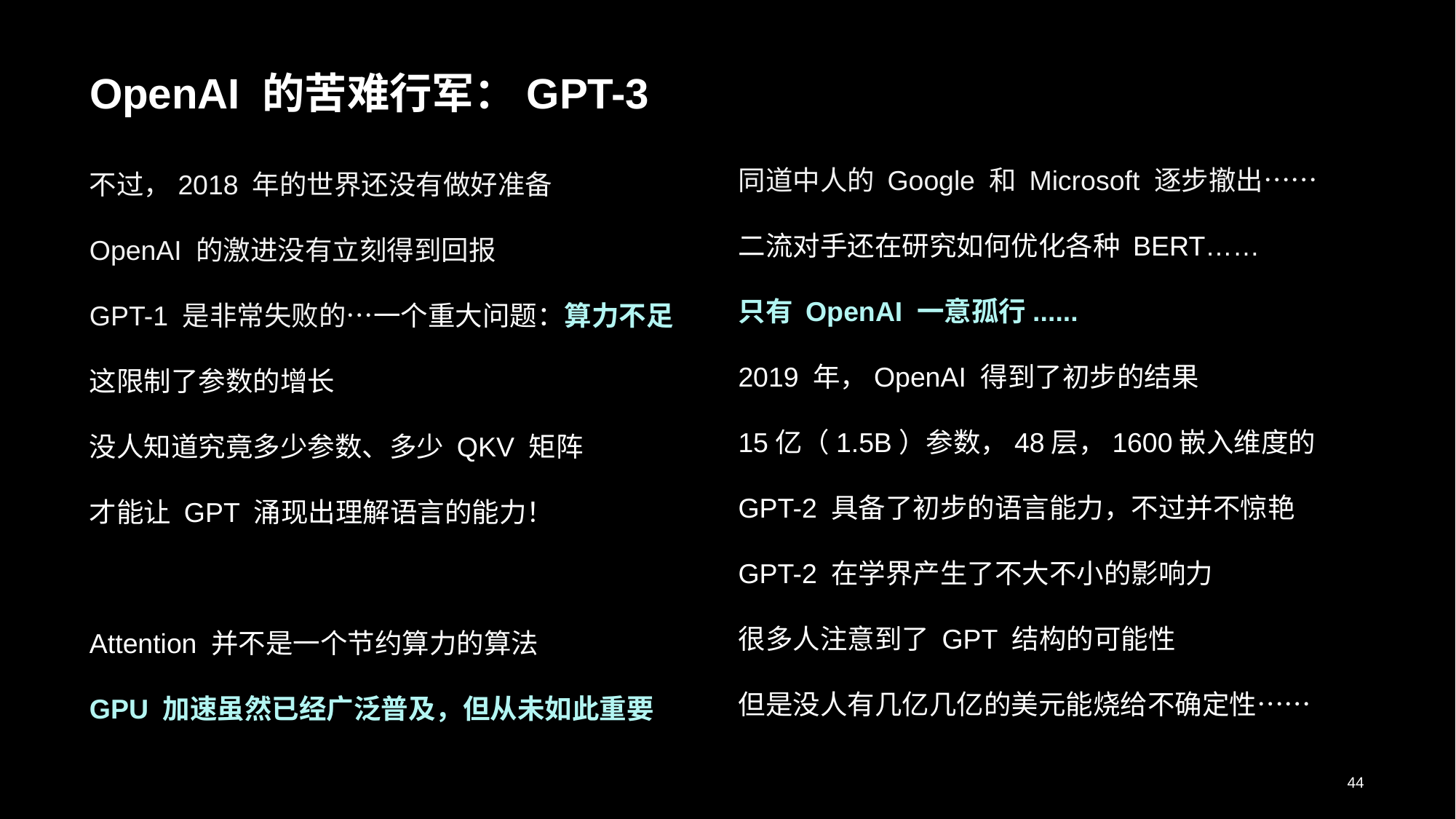

# OpenAI 的苦难行军：GPT-3
同道中人的 Google 和 Microsoft 逐步撤出……

二流对手还在研究如何优化各种 BERT……

只有 OpenAI 一意孤行......

2019 年，OpenAI 得到了初步的结果

15亿（1.5B）参数，48层，1600嵌入维度的

GPT-2 具备了初步的语言能力，不过并不惊艳

GPT-2 在学界产生了不大不小的影响力

很多人注意到了 GPT 结构的可能性

但是没人有几亿几亿的美元能烧给不确定性……
不过，2018 年的世界还没有做好准备

OpenAI 的激进没有立刻得到回报

GPT-1 是非常失败的…一个重大问题：算力不足

这限制了参数的增长

没人知道究竟多少参数、多少 QKV 矩阵

才能让 GPT 涌现出理解语言的能力！

Attention 并不是一个节约算力的算法

GPU 加速虽然已经广泛普及，但从未如此重要
44